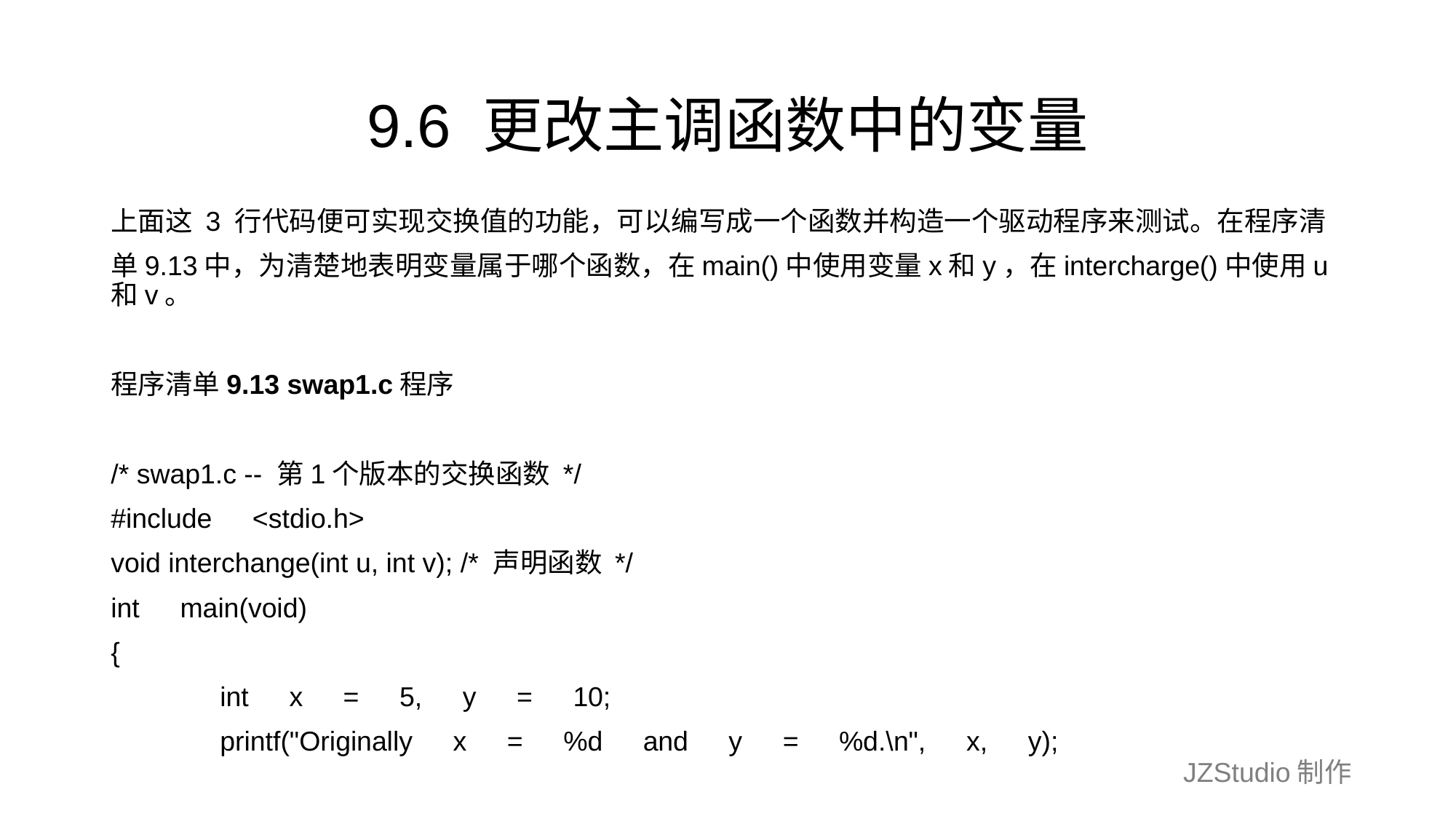

# 9.6 更改主调函数中的变量
上面这 3 行代码便可实现交换值的功能，可以编写成一个函数并构造一个驱动程序来测试。在程序清
单9.13中，为清楚地表明变量属于哪个函数，在main()中使用变量x和y，在intercharge()中使用u和v。

程序清单9.13 swap1.c程序

/* swap1.c -- 第1个版本的交换函数 */
#include　<stdio.h>
void interchange(int u, int v); /* 声明函数 */
int　main(void)
{
	int　x　=　5,　y　=　10;
	printf("Originally　x　=　%d　and　y　=　%d.\n",　x,　y);